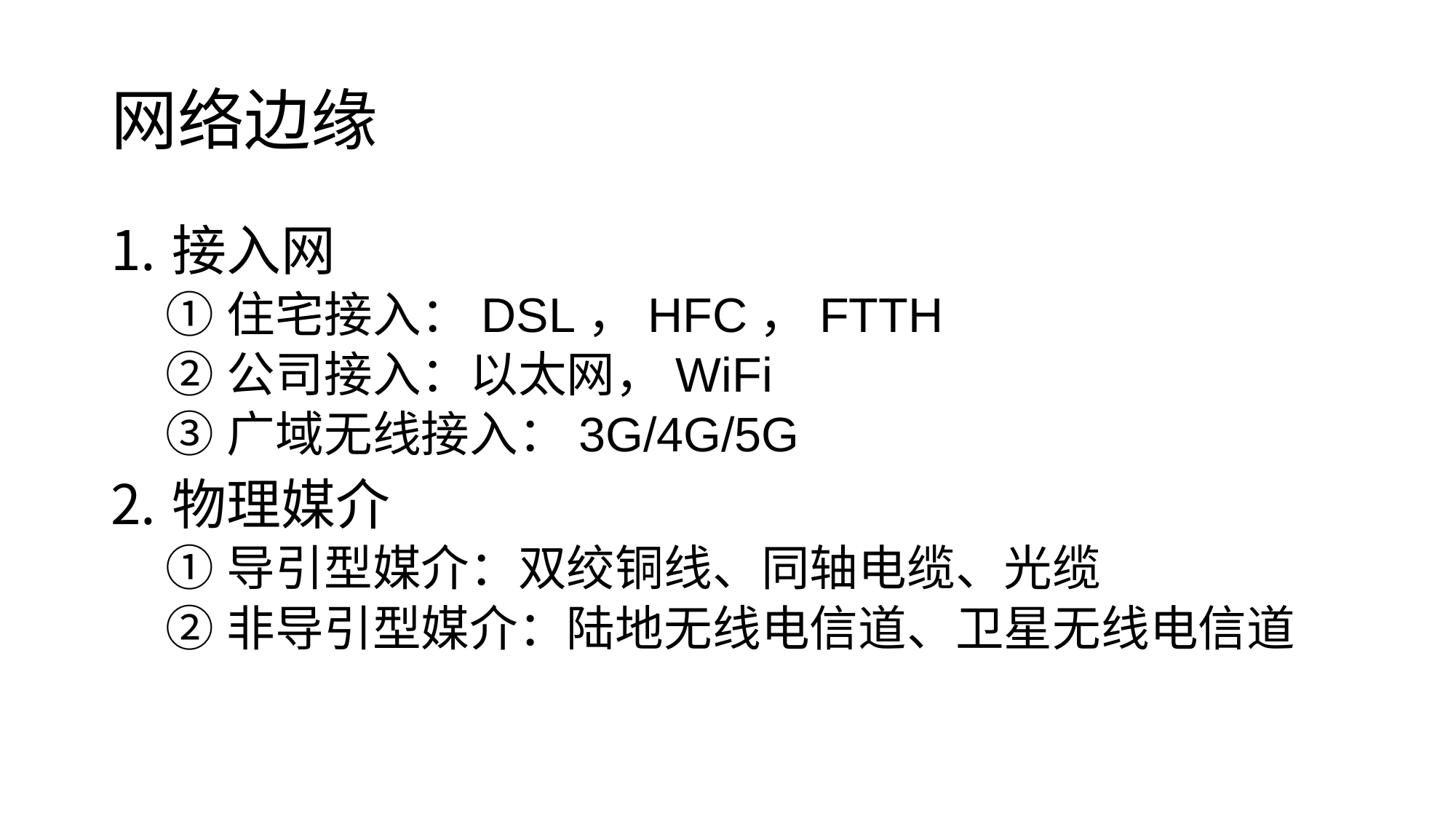

# 网络边缘
接入网
住宅接入：DSL，HFC，FTTH
公司接入：以太网，WiFi
广域无线接入：3G/4G/5G
物理媒介
导引型媒介：双绞铜线、同轴电缆、光缆
非导引型媒介：陆地无线电信道、卫星无线电信道